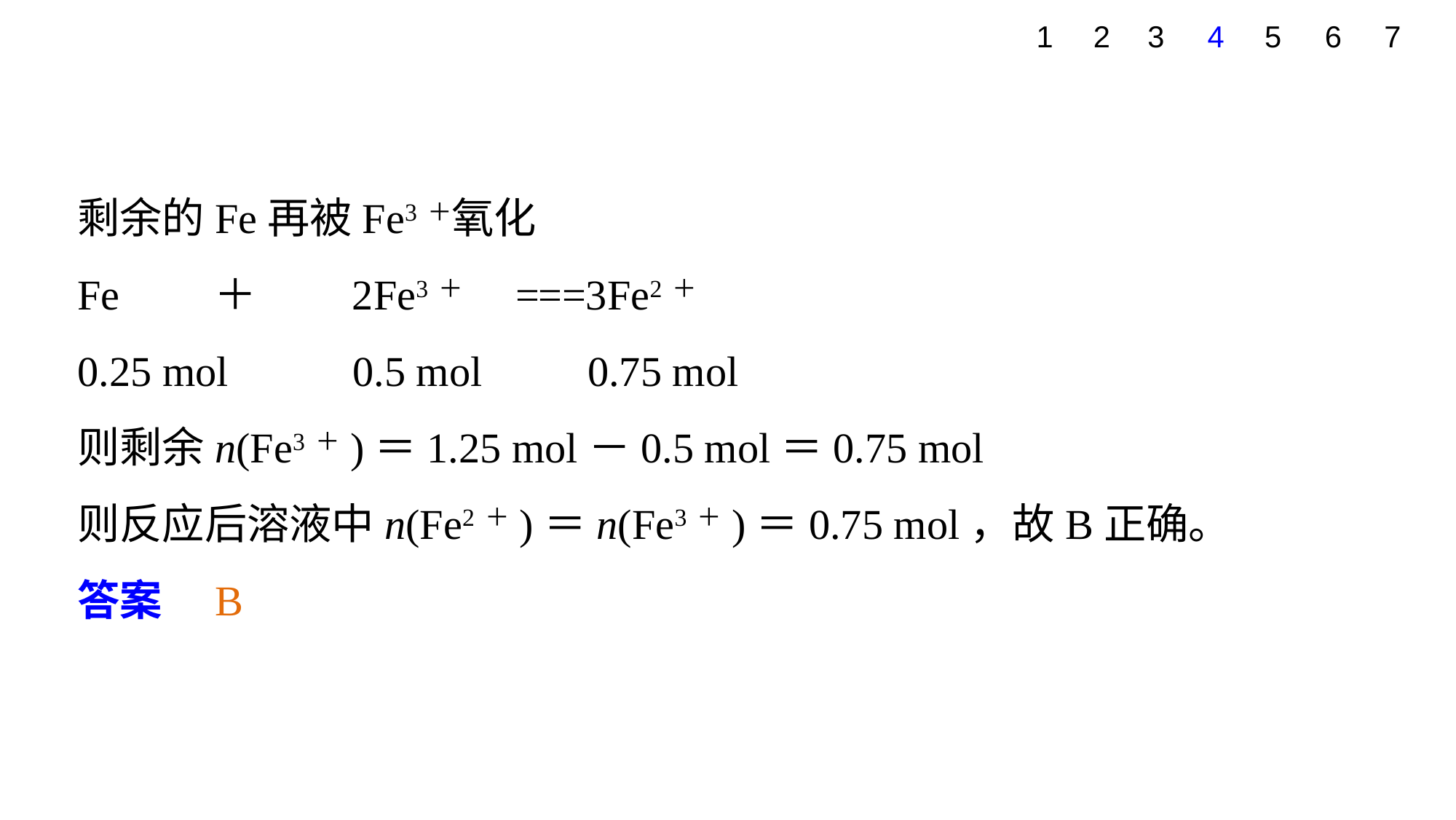

7
1
2
3
4
5
6
剩余的Fe再被Fe3＋氧化
Fe　　＋　　2Fe3＋　===3Fe2＋
0.25 mol　　  0.5 mol　　0.75 mol
则剩余n(Fe3＋)＝1.25 mol－0.5 mol＝0.75 mol
则反应后溶液中n(Fe2＋)＝n(Fe3＋)＝0.75 mol，故B正确。
答案　B